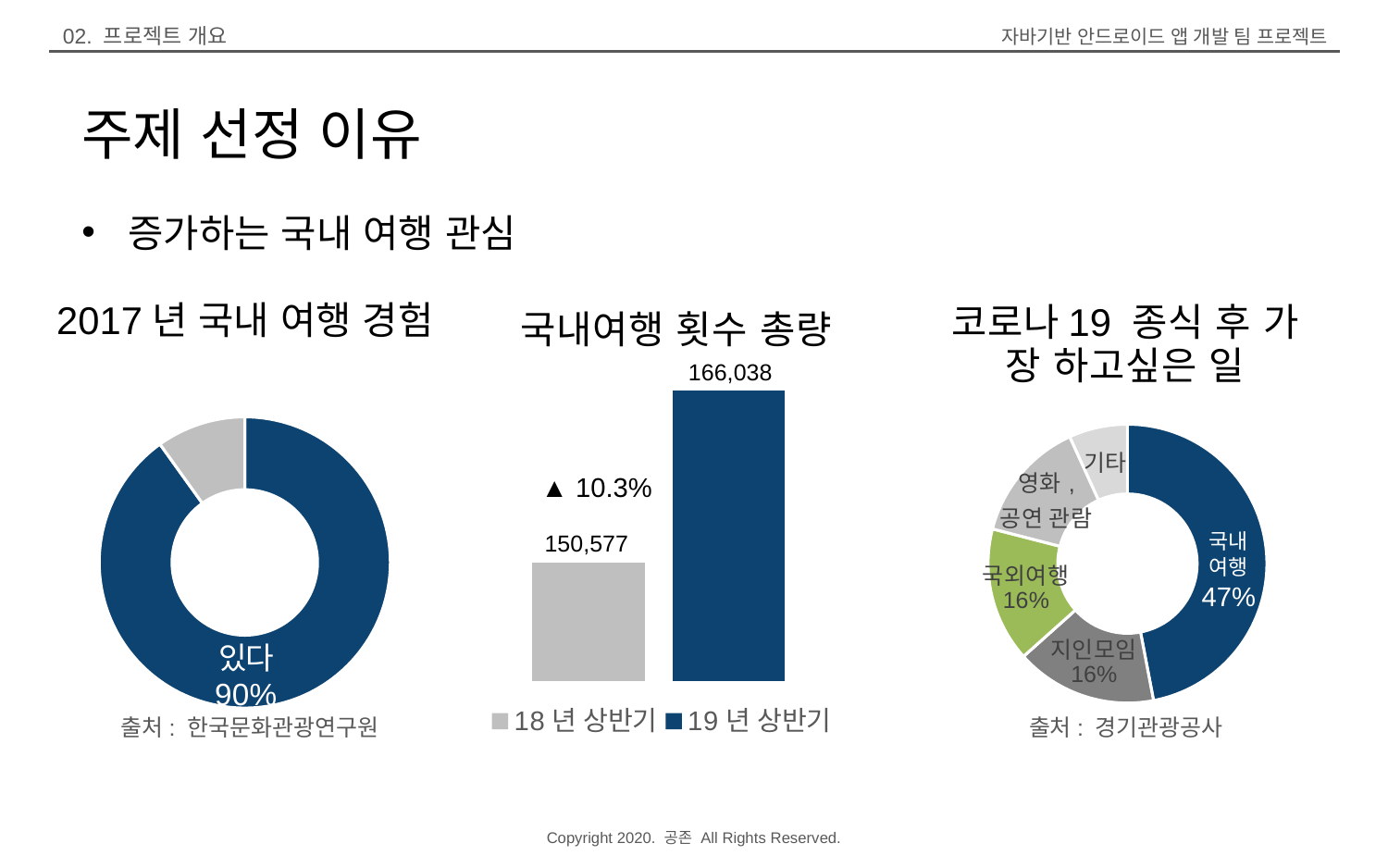

02. 프로젝트 개요
# 주제 선정 이유
증가하는 국내 여행 관심

### Chart

| Category | 국내여행 경험 |
|---|---|
| 예 | 90.1 |
| 아니오 | 9.9 |

### Chart:

| Category | 코로나19 종식 후 가장 하고싶은 일 |
|---|---|
| 국내여행 | 47.0 |
| 지인모임 | 16.4 |
| 국외여행 | 15.6 |
| 영화, 공연 관람 | 14.2 |
| 운동 | 6.8 |

### Chart: 국내여행 횟수 총량

| Category | 18년 상반기 | 19년 상반기 |
|---|---|---|
| 여행 횟수 총량(천회) | 150577.0 | 166038.0 |
2017년 국내 여행 경험
166,038
▲ 10.3%
150,577
국내
여행
47%
출처: 한국문화관광연구원
출처: 경기관광공사